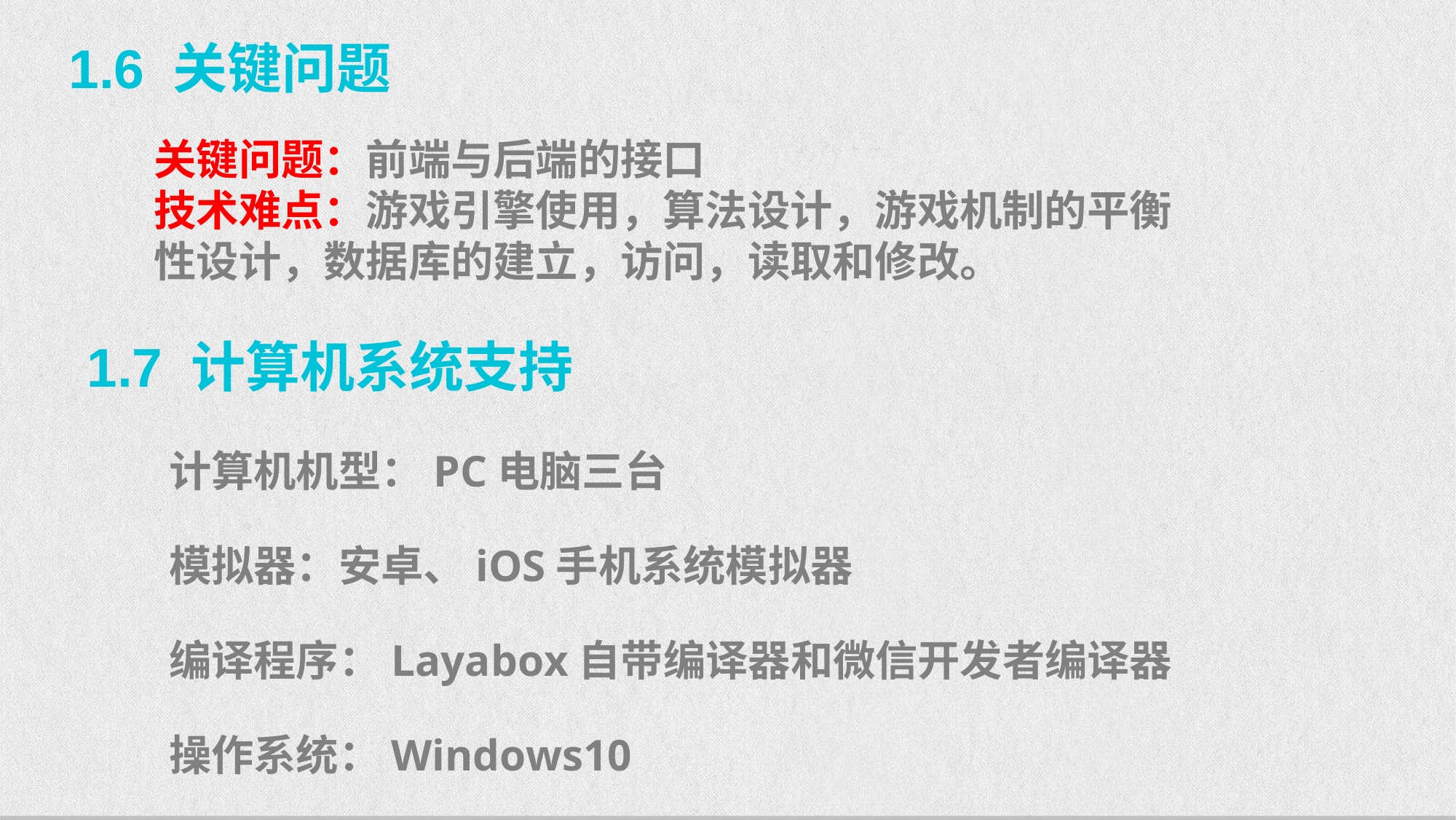

1.6 关键问题
关键问题：前端与后端的接口
技术难点：游戏引擎使用，算法设计，游戏机制的平衡性设计，数据库的建立，访问，读取和修改。
1.7 计算机系统支持
计算机机型：PC电脑三台
模拟器：安卓、iOS手机系统模拟器
编译程序：Layabox自带编译器和微信开发者编译器
操作系统：Windows10